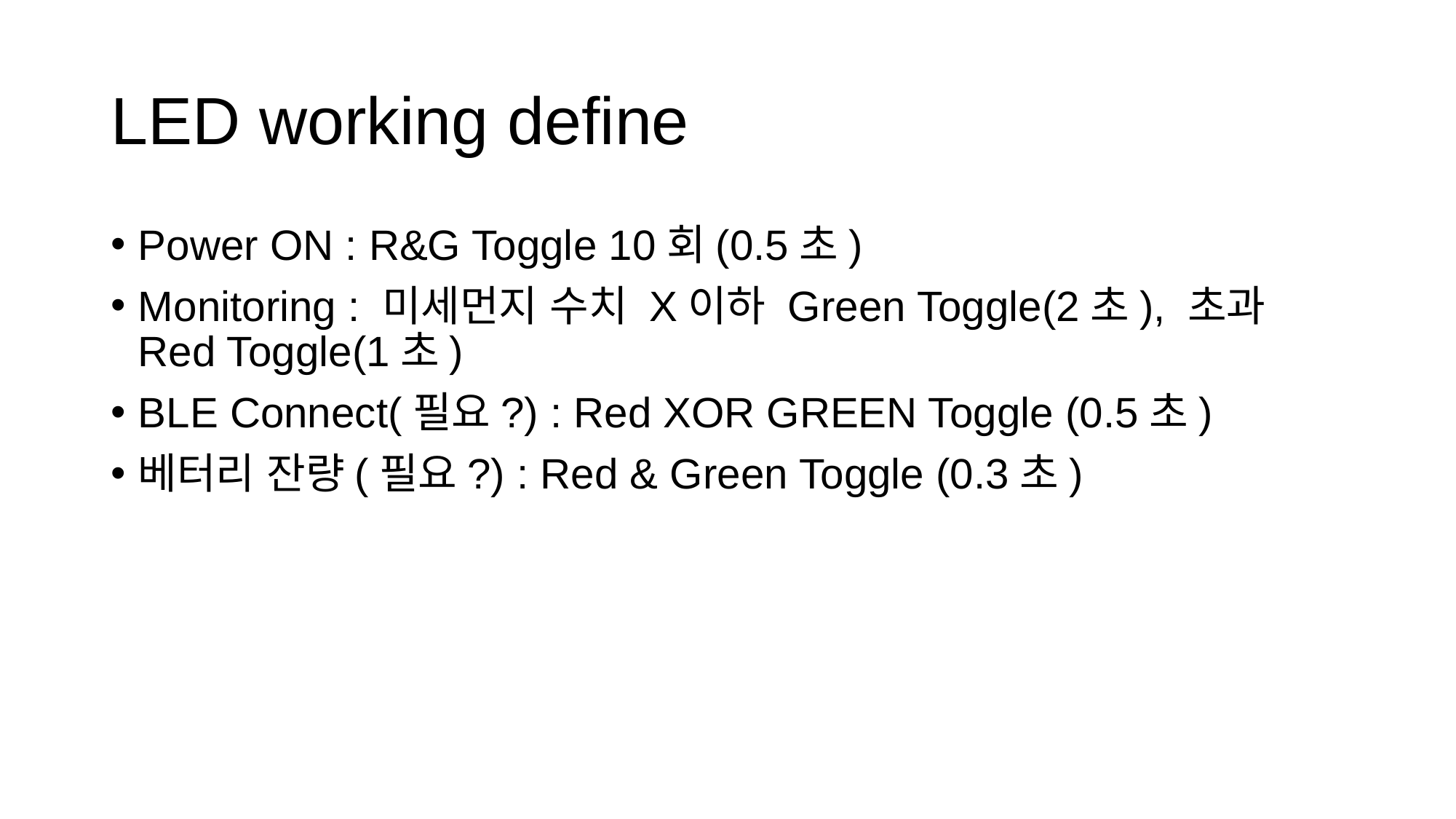

# LED working define
Power ON : R&G Toggle 10회(0.5초)
Monitoring : 미세먼지 수치 X이하 Green Toggle(2초), 초과 Red Toggle(1초)
BLE Connect(필요?) : Red XOR GREEN Toggle (0.5초)
베터리 잔량(필요?) : Red & Green Toggle (0.3초)